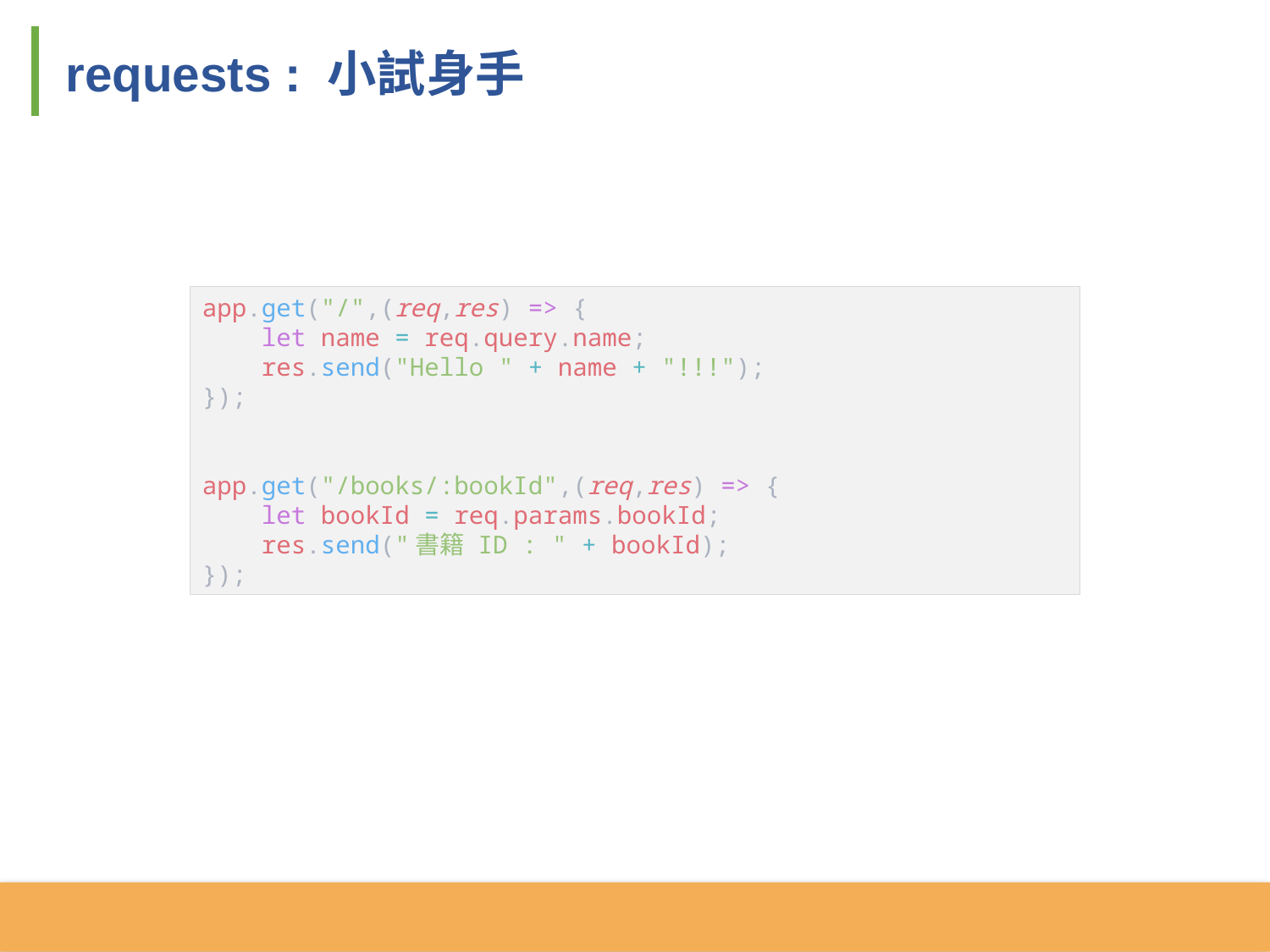

requests : 小試身手
app.get("/",(req,res) => {
    let name = req.query.name;
    res.send("Hello " + name + "!!!");
});
app.get("/books/:bookId",(req,res) => {
    let bookId = req.params.bookId;
    res.send("書籍 ID : " + bookId);
});